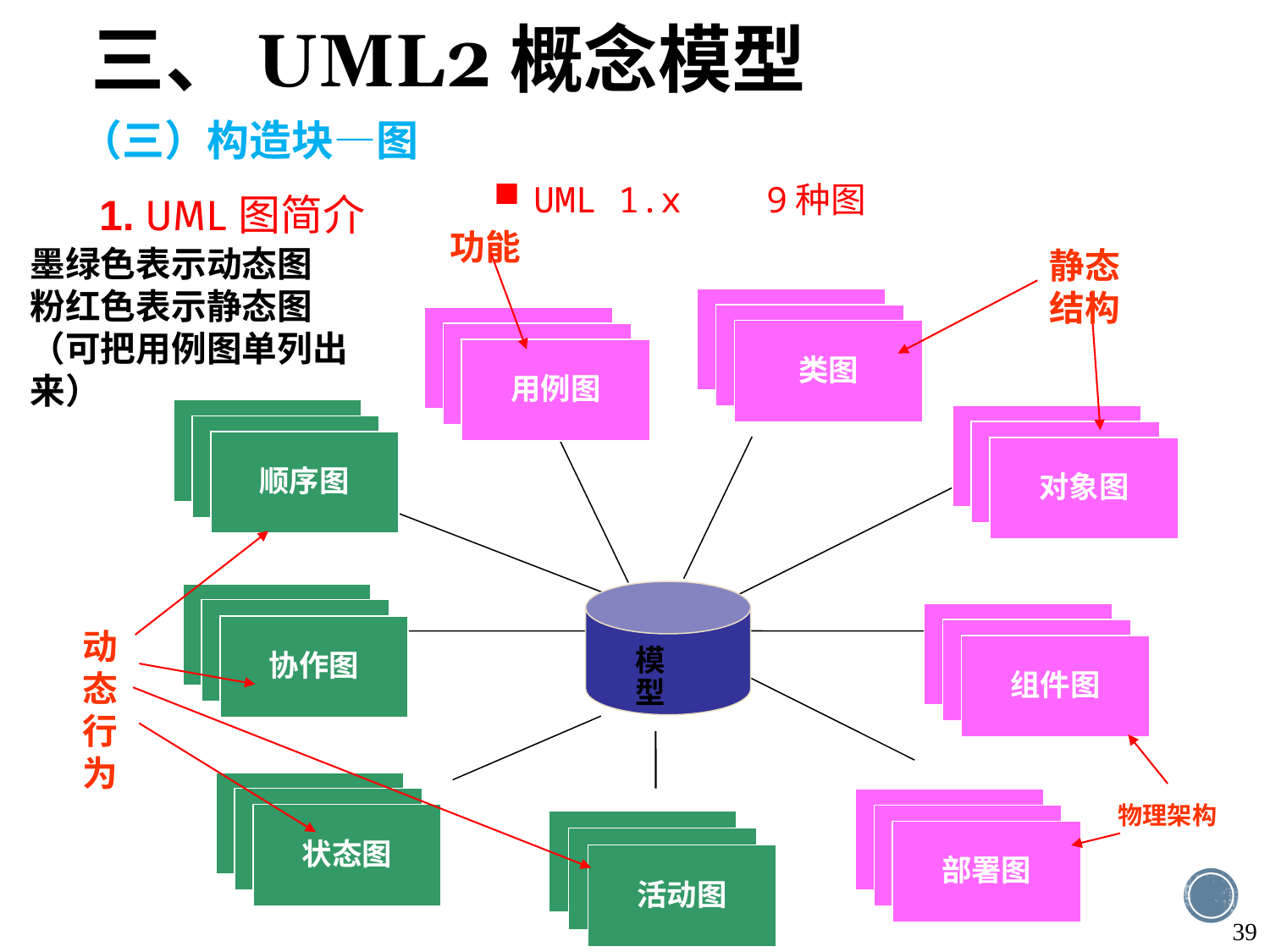

三、UML2概念模型
（三）构造块—图
UML 1.x    9种图
1. UML图简介
功能

墨绿色表示动态图
粉红色表示静态图
（可把用例图单列出来）
静态结构

State
Diagram
State
Diagram
类图
Use Case
Diagram
Use Case
Diagram
用例图
Use Case
Diagram
Use Case
Diagram
顺序图
State
Diagram
State
Diagram
对象图

动态行为

Scenario
Diagram
Scenario
Diagram
协作图
State
Diagram
State
Diagram
组件图

模型

物理架构

Scenario
Diagram
Scenario
Diagram
状态图
Component
Diagram
Component
Diagram
部署图

活动图
39